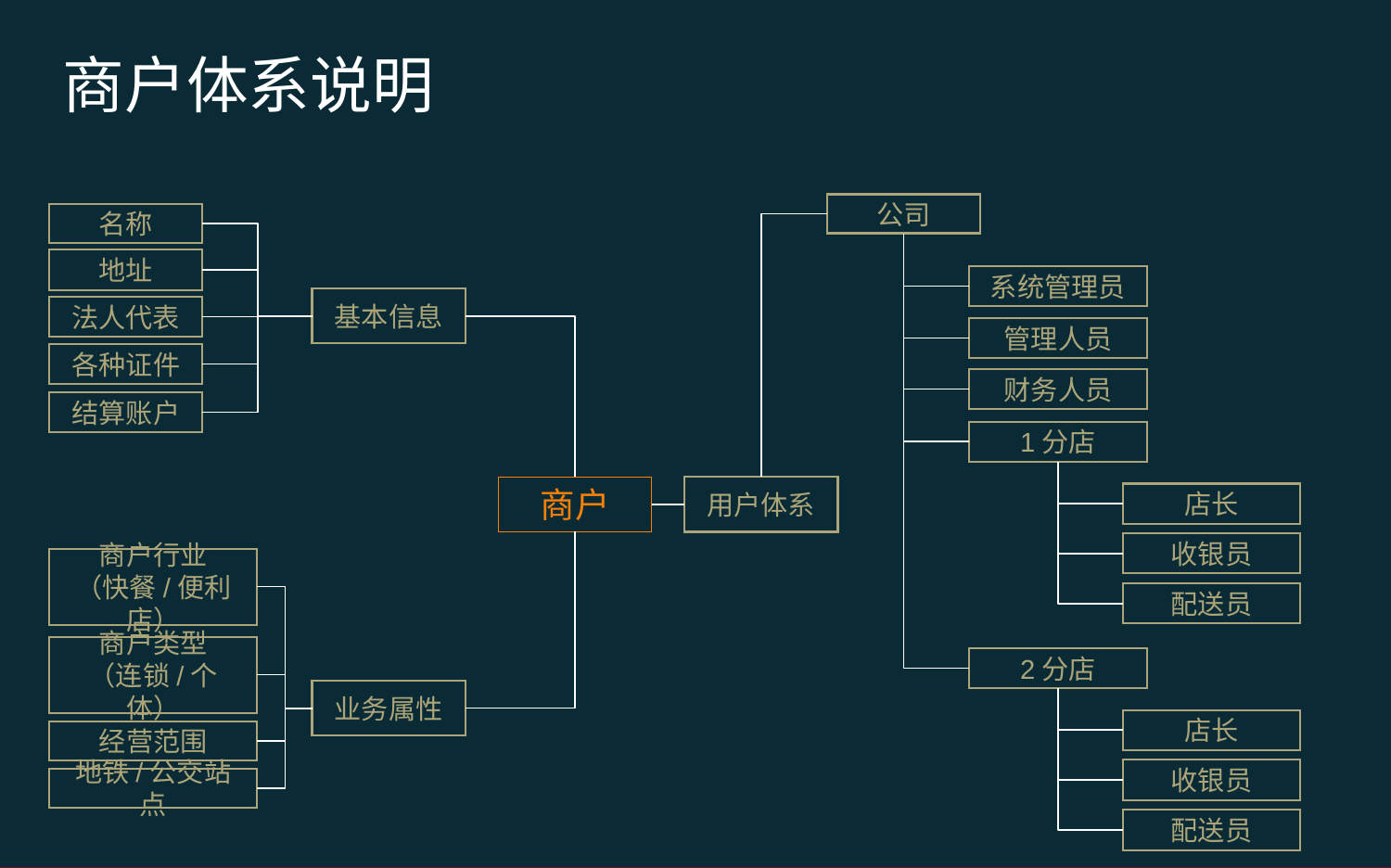

商户体系说明
公司
名称
地址
系统管理员
基本信息
法人代表
管理人员
各种证件
财务人员
结算账户
1分店
商户
用户体系
店长
收银员
商户行业
（快餐/便利店）
配送员
商户类型
（连锁/个体）
2分店
业务属性
店长
经营范围
收银员
地铁/公交站点
配送员